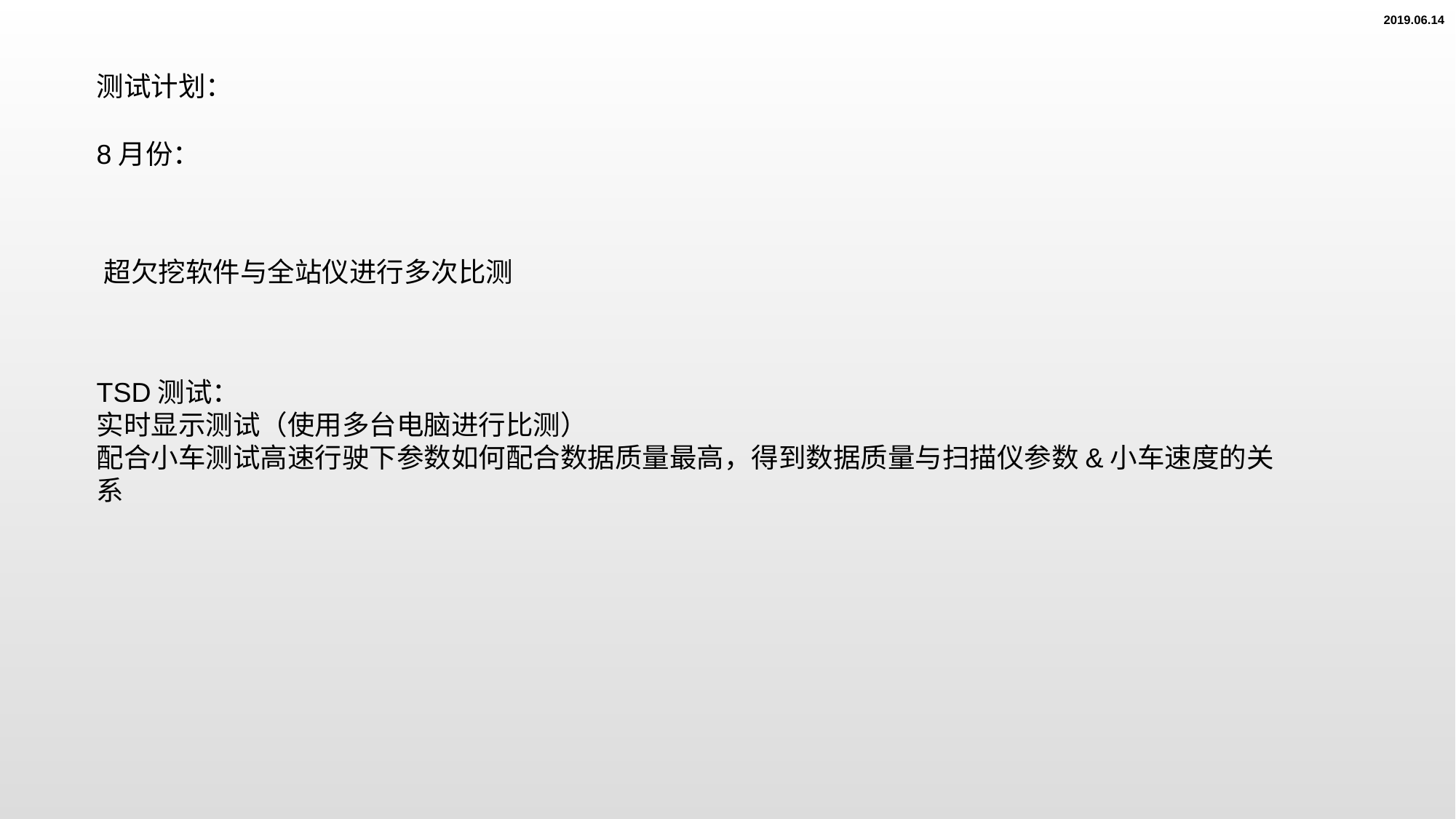

2019.06.14
测试计划：
8月份：
超欠挖软件与全站仪进行多次比测
TSD测试：
实时显示测试（使用多台电脑进行比测）
配合小车测试高速行驶下参数如何配合数据质量最高，得到数据质量与扫描仪参数&小车速度的关系